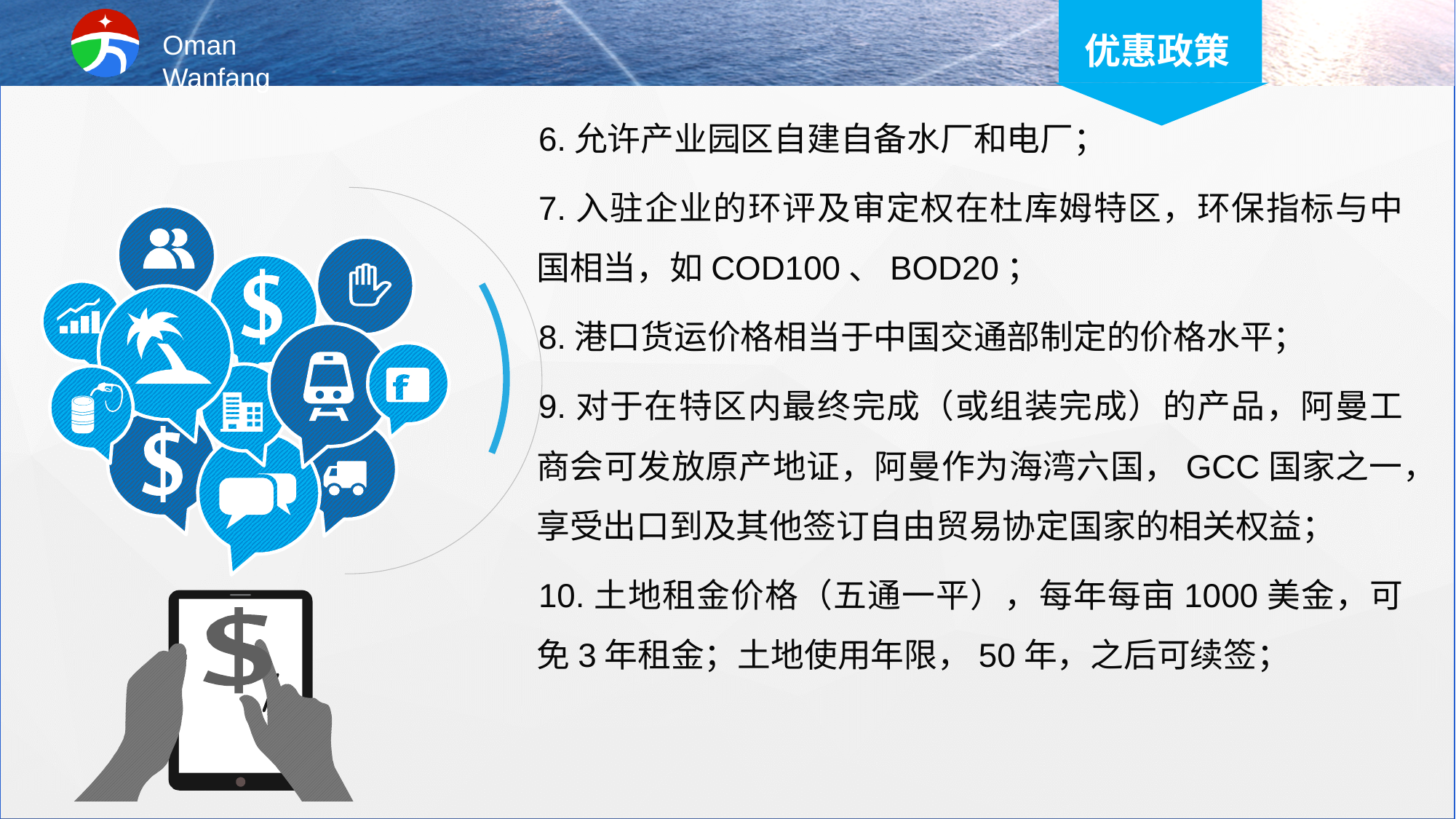

优惠政策
6.允许产业园区自建自备水厂和电厂；
7.入驻企业的环评及审定权在杜库姆特区，环保指标与中国相当，如COD100、BOD20；
8.港口货运价格相当于中国交通部制定的价格水平；
9.对于在特区内最终完成（或组装完成）的产品，阿曼工商会可发放原产地证，阿曼作为海湾六国，GCC国家之一，享受出口到及其他签订自由贸易协定国家的相关权益；
10.土地租金价格（五通一平），每年每亩1000美金，可免3年租金；土地使用年限，50年，之后可续签；